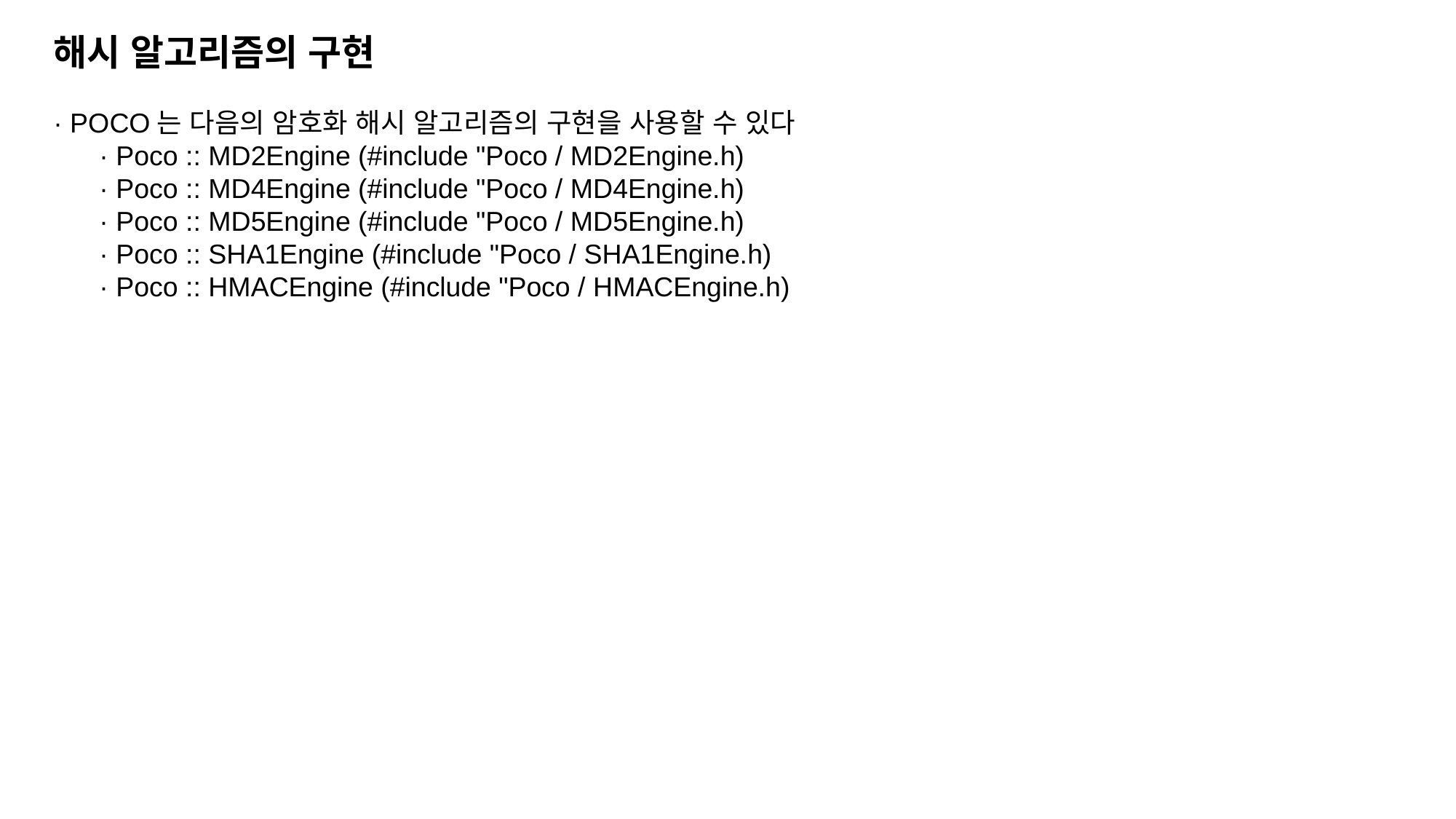

해시 알고리즘의 구현

· POCO는 다음의 암호화 해시 알고리즘의 구현을 사용할 수 있다
      · Poco :: MD2Engine (#include "Poco / MD2Engine.h)
      · Poco :: MD4Engine (#include "Poco / MD4Engine.h)
      · Poco :: MD5Engine (#include "Poco / MD5Engine.h)
      · Poco :: SHA1Engine (#include "Poco / SHA1Engine.h)
      · Poco :: HMACEngine (#include "Poco / HMACEngine.h)